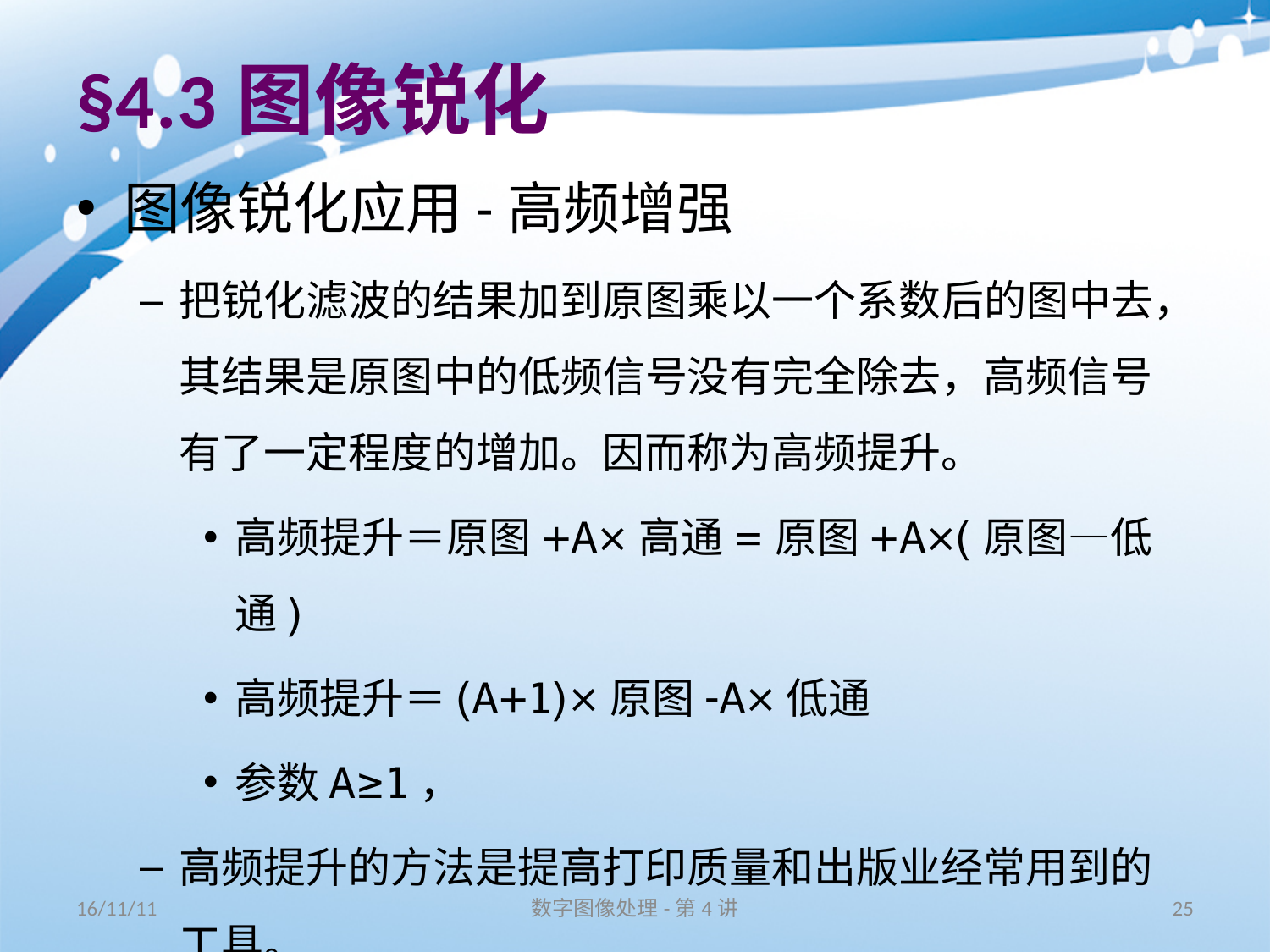

# §4.3图像锐化
图像锐化应用-高频增强
把锐化滤波的结果加到原图乘以一个系数后的图中去，其结果是原图中的低频信号没有完全除去，高频信号有了一定程度的增加。因而称为高频提升。
高频提升＝原图+A×高通=原图+A×(原图—低通)
高频提升＝(A+1)×原图-A×低通
参数A≥1，
高频提升的方法是提高打印质量和出版业经常用到的工具。

16/11/11
数字图像处理-第4讲
25